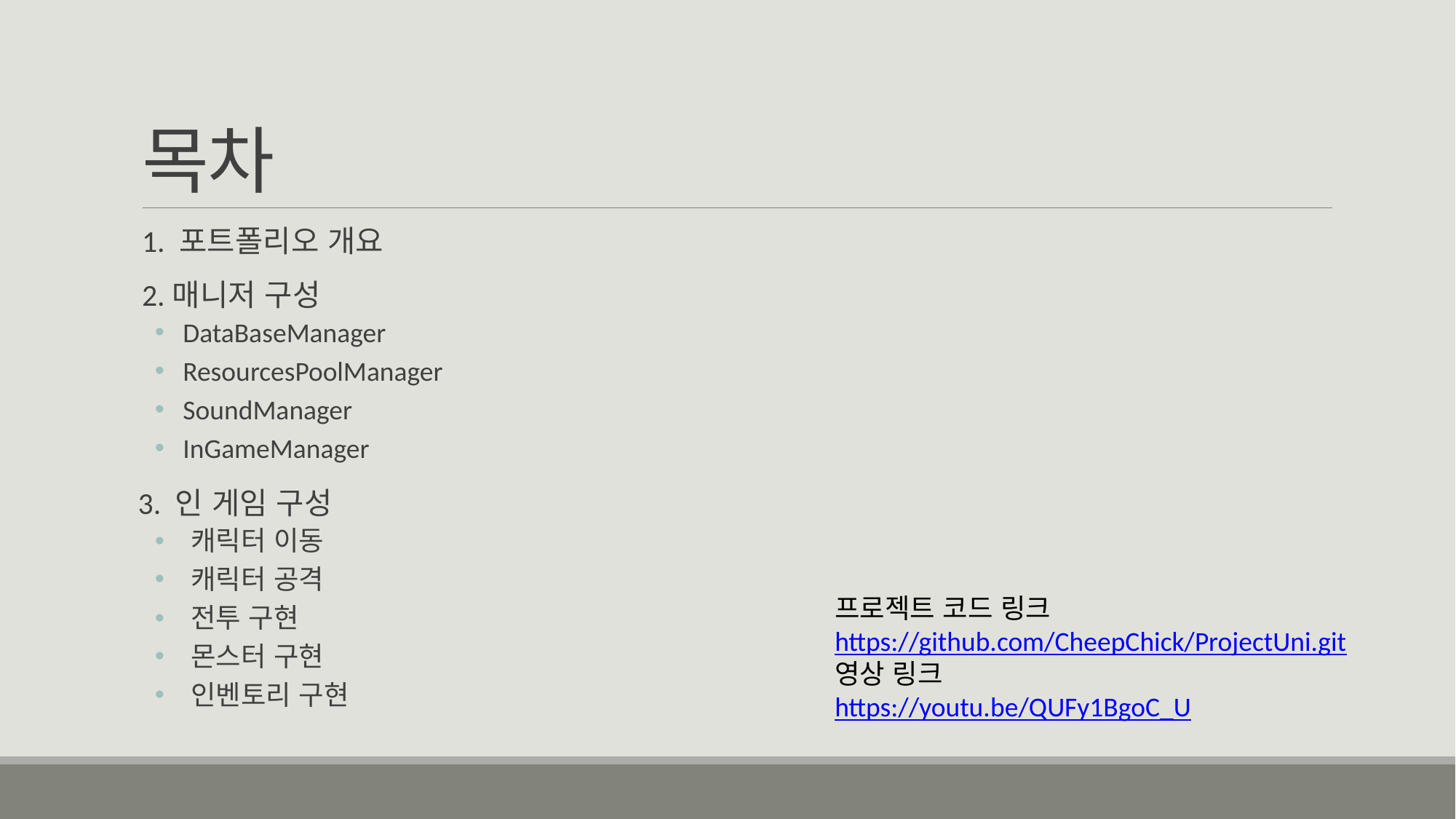

# 목차
1. 포트폴리오 개요
2.매니저 구성
 DataBaseManager
 ResourcesPoolManager
 SoundManager
 InGameManager
 3. 인 게임 구성
 캐릭터 이동
 캐릭터 공격
 전투 구현
 몬스터 구현
 인벤토리 구현

프로젝트 코드 링크
https://github.com/CheepChick/ProjectUni.git
영상 링크
https://youtu.be/QUFy1BgoC_U